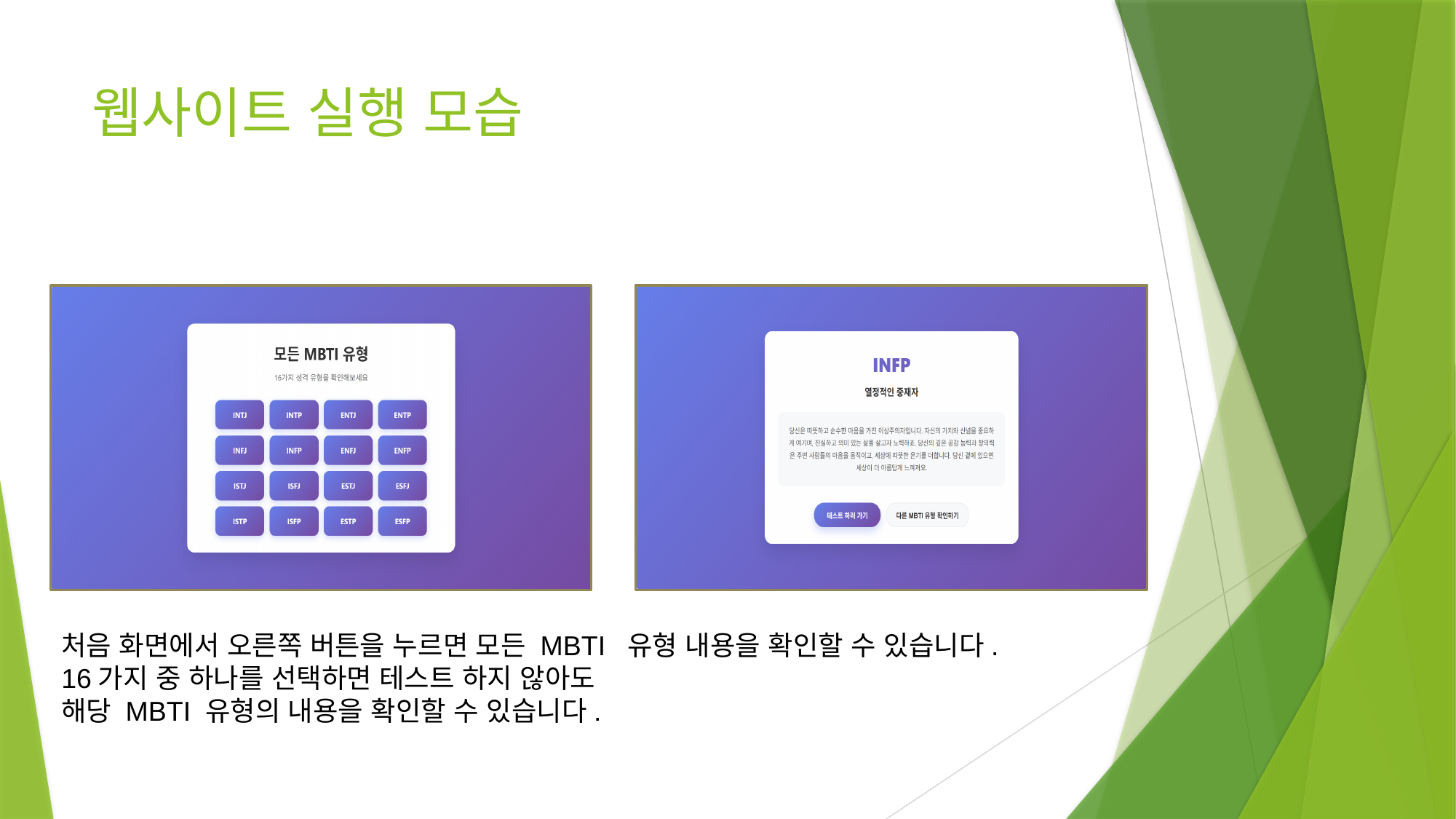

# 웹사이트 실행 모습

처음 화면에서 오른쪽 버튼을 누르면 모든 MBTI  유형 내용을 확인할 수 있습니다.
16가지 중 하나를 선택하면 테스트 하지 않아도
해당 MBTI 유형의 내용을 확인할 수 있습니다.